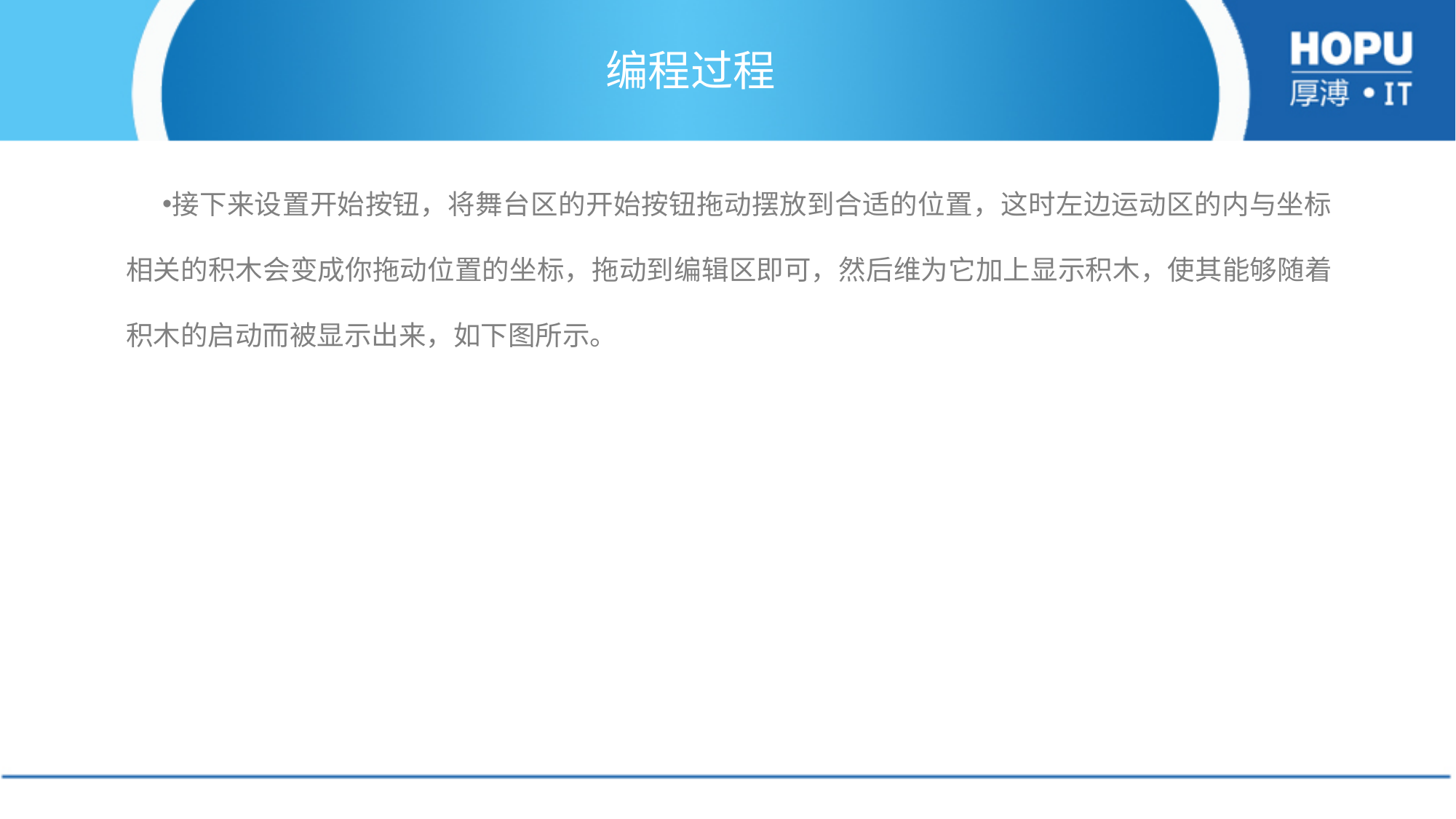

# 编程过程
接下来设置开始按钮，将舞台区的开始按钮拖动摆放到合适的位置，这时左边运动区的内与坐标相关的积木会变成你拖动位置的坐标，拖动到编辑区即可，然后维为它加上显示积木，使其能够随着积木的启动而被显示出来，如下图所示。